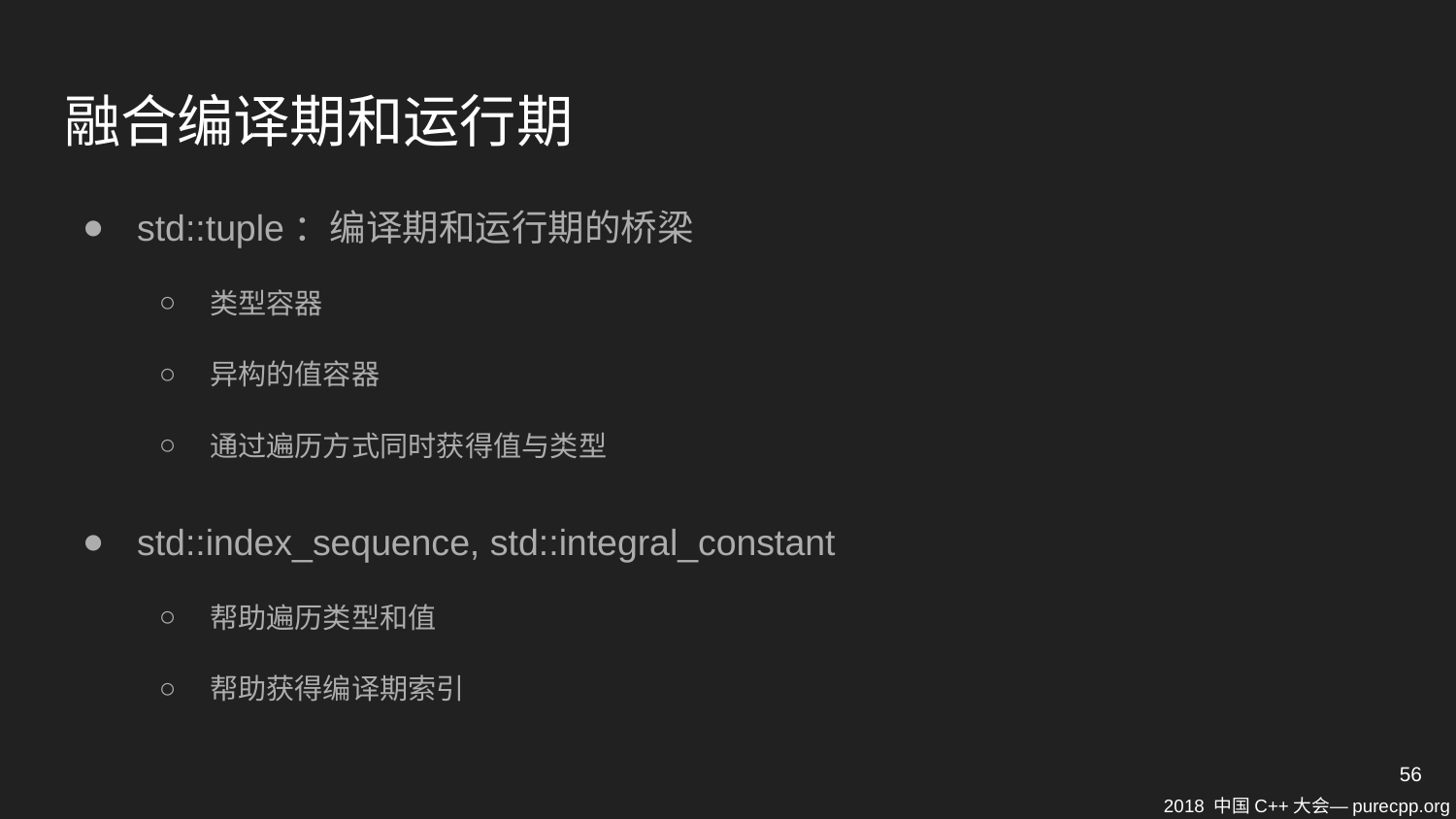

# 融合编译期和运行期
std::tuple：编译期和运行期的桥梁
类型容器
异构的值容器
通过遍历方式同时获得值与类型

std::index_sequence, std::integral_constant
帮助遍历类型和值
帮助获得编译期索引
56